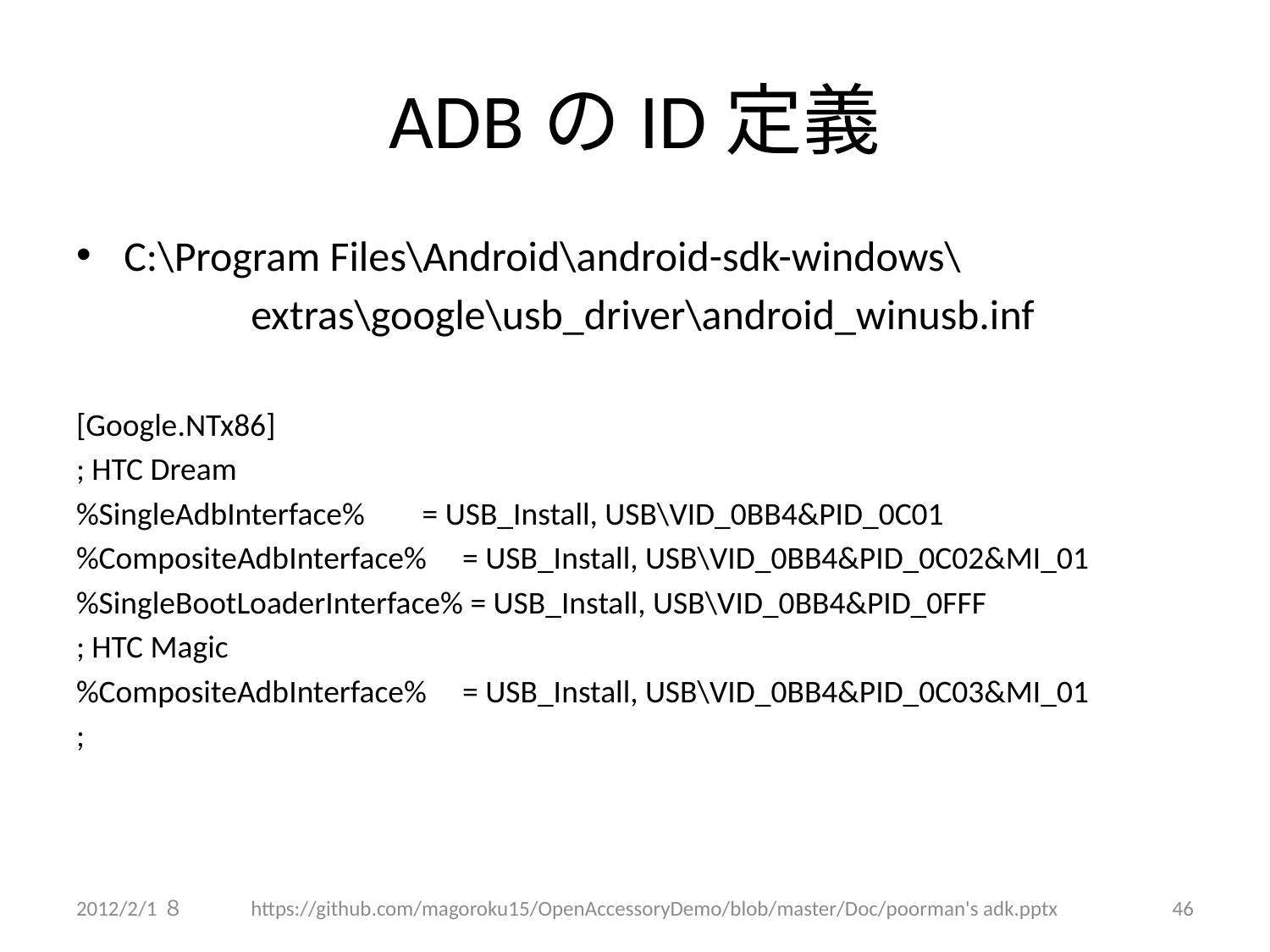

# ADBのID定義
C:\Program Files\Android\android-sdk-windows\
		extras\google\usb_driver\android_winusb.inf

[Google.NTx86]
; HTC Dream
%SingleAdbInterface%        = USB_Install, USB\VID_0BB4&PID_0C01
%CompositeAdbInterface%     = USB_Install, USB\VID_0BB4&PID_0C02&MI_01
%SingleBootLoaderInterface% = USB_Install, USB\VID_0BB4&PID_0FFF
; HTC Magic
%CompositeAdbInterface%     = USB_Install, USB\VID_0BB4&PID_0C03&MI_01
;
2012/2/1８
https://github.com/magoroku15/OpenAccessoryDemo/blob/master/Doc/poorman's adk.pptx
46